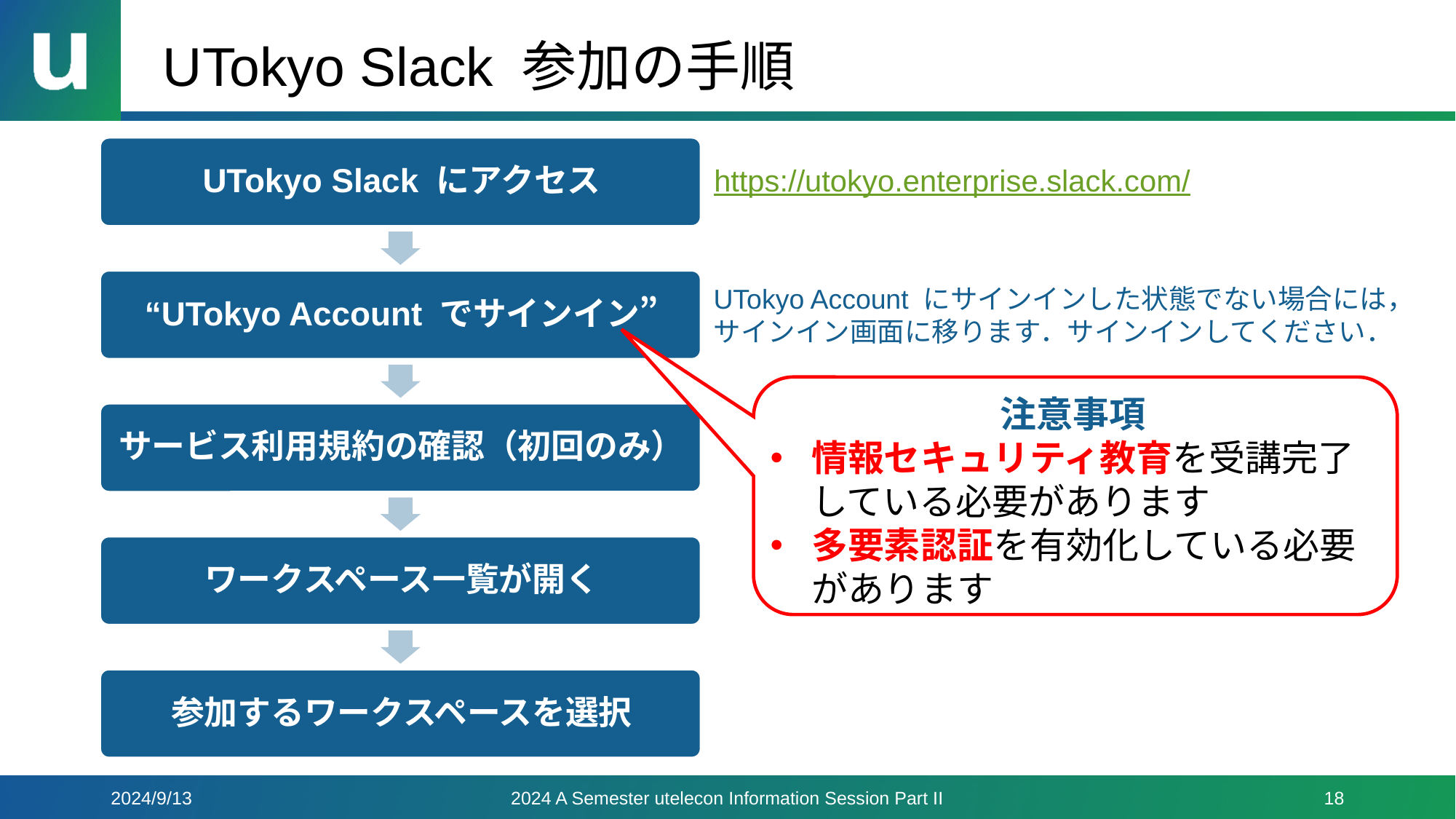

# UTokyo Slack 参加の手順
UTokyo Slack にアクセス

“UTokyo Account でサインイン”

サービス利用規約の確認（初回のみ）

ワークスペース一覧が開く

参加するワークスペースを選択
https://utokyo.enterprise.slack.com/
UTokyo Account にサインインした状態でない場合には，
サインイン画面に移ります．サインインしてください．

注意事項
情報セキュリティ教育を受講完了
している必要があります
多要素認証を有効化している必要
があります
2024/9/13
2024 A Semester utelecon Information Session Part II
18